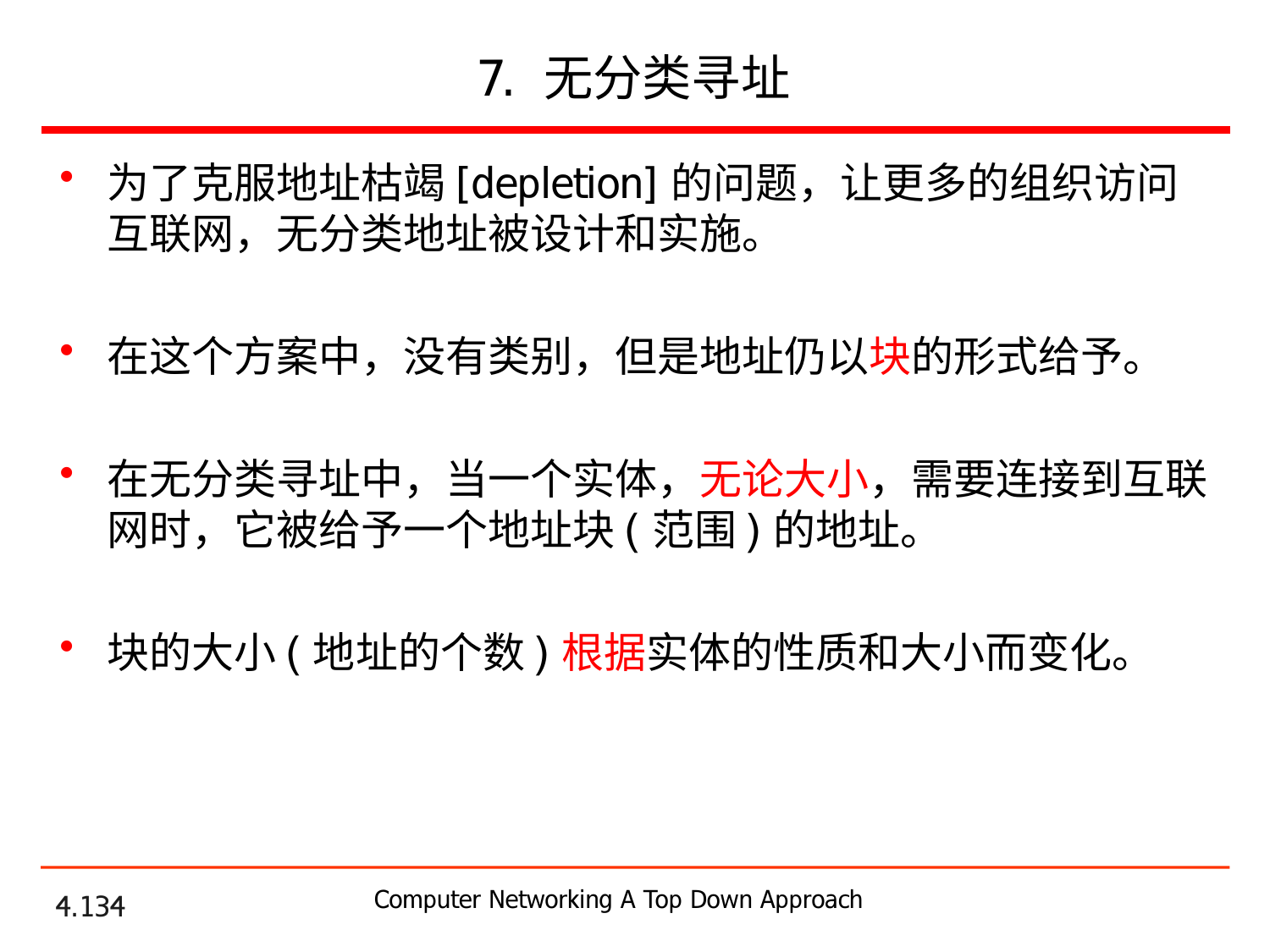

# 7. 无分类寻址
为了克服地址枯竭[depletion]的问题，让更多的组织访问互联网，无分类地址被设计和实施。

在这个方案中，没有类别，但是地址仍以块的形式给予。

在无分类寻址中，当一个实体，无论大小，需要连接到互联网时，它被给予一个地址块(范围)的地址。

块的大小(地址的个数)根据实体的性质和大小而变化。